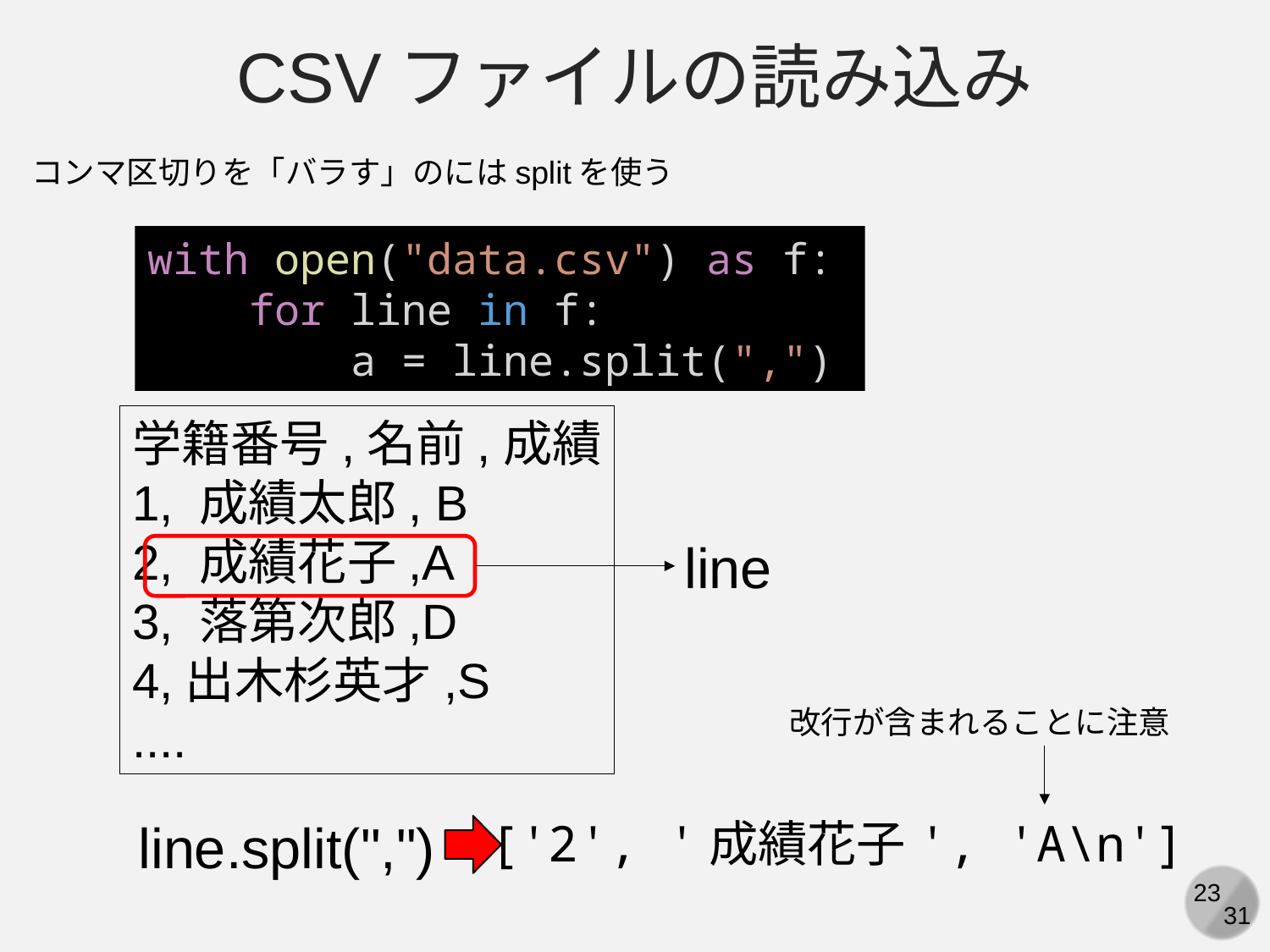

CSVファイルの読み込み
コンマ区切りを「バラす」のにはsplitを使う
with open("data.csv") as f:
    for line in f:
        a = line.split(",")
学籍番号,名前,成績
1, 成績太郎, B
2, 成績花子,A
3, 落第次郎,D
4,出木杉英才,S
....
line

改行が含まれることに注意
line.split(",")
['2', '成績花子', 'A\n']